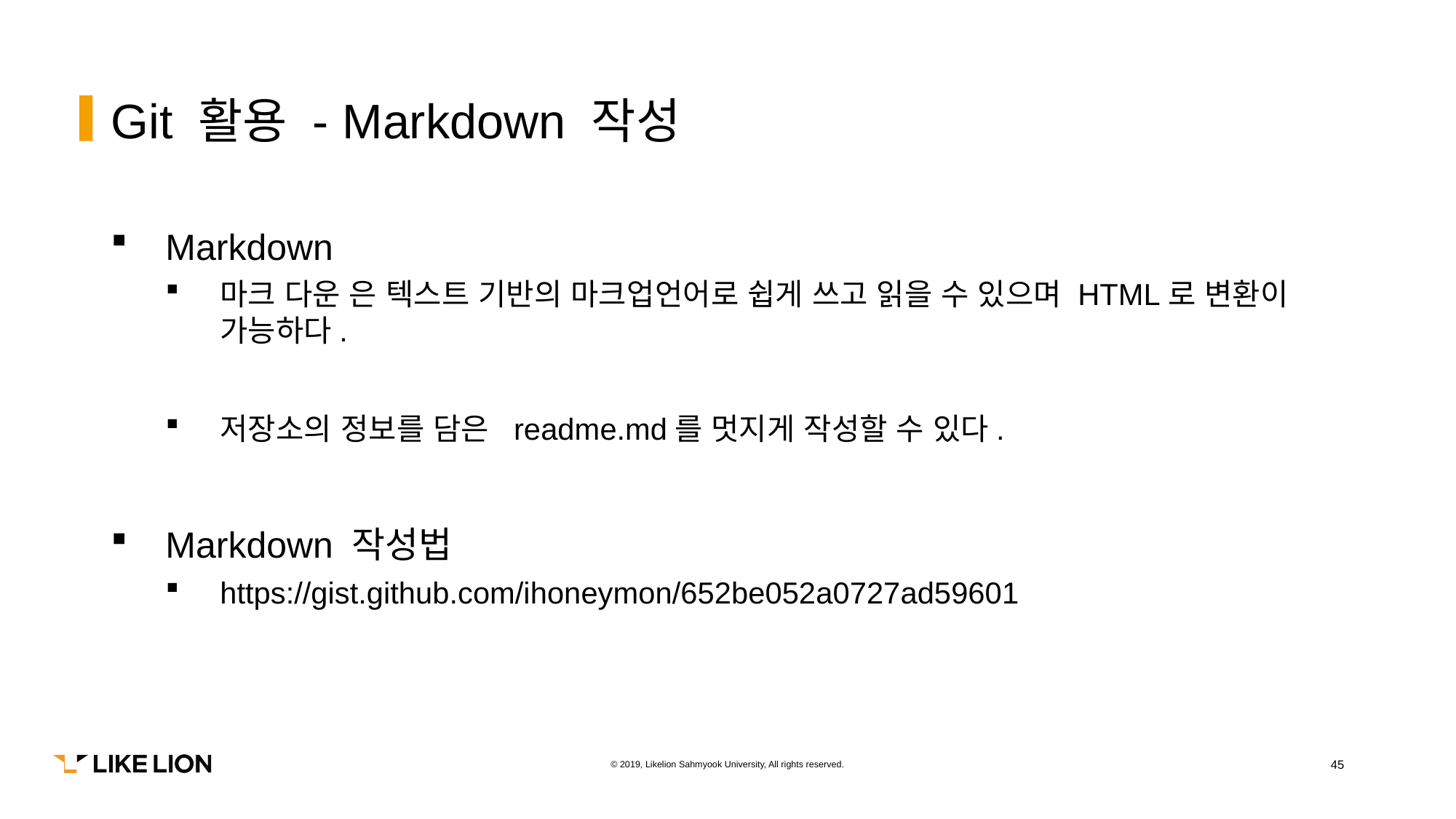

# Git 활용 - Markdown 작성
Markdown
마크 다운 은 텍스트 기반의 마크업언어로 쉽게 쓰고 읽을 수 있으며 HTML로 변환이 가능하다.

저장소의 정보를 담은  readme.md를 멋지게 작성할 수 있다.

Markdown 작성법
https://gist.github.com/ihoneymon/652be052a0727ad59601

45